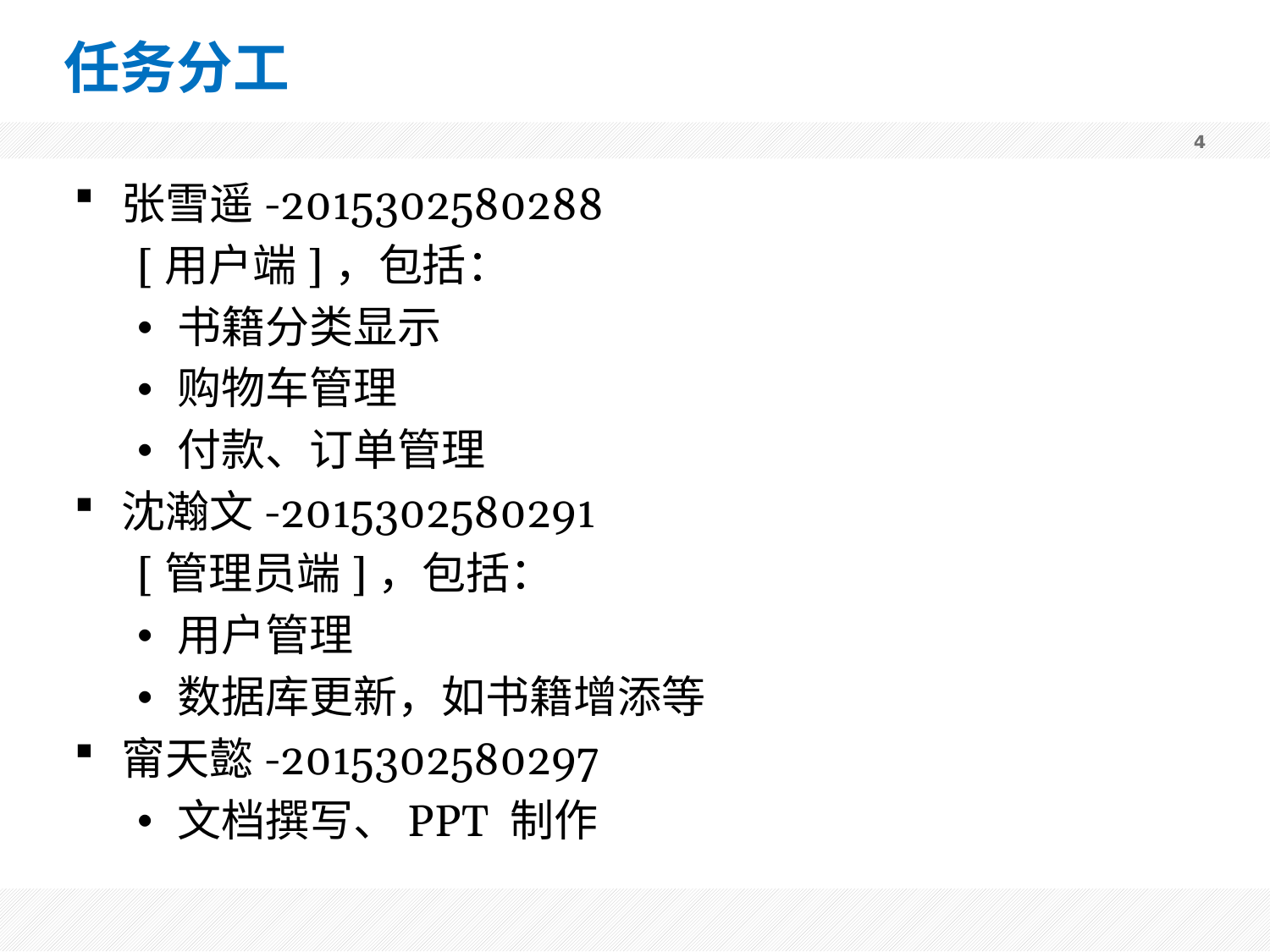

# 任务分工
张雪遥-2015302580288
[用户端]，包括：
书籍分类显示
购物车管理
付款、订单管理
沈瀚文-2015302580291
[管理员端]，包括：
用户管理
数据库更新，如书籍增添等
甯天懿-2015302580297
文档撰写、PPT 制作